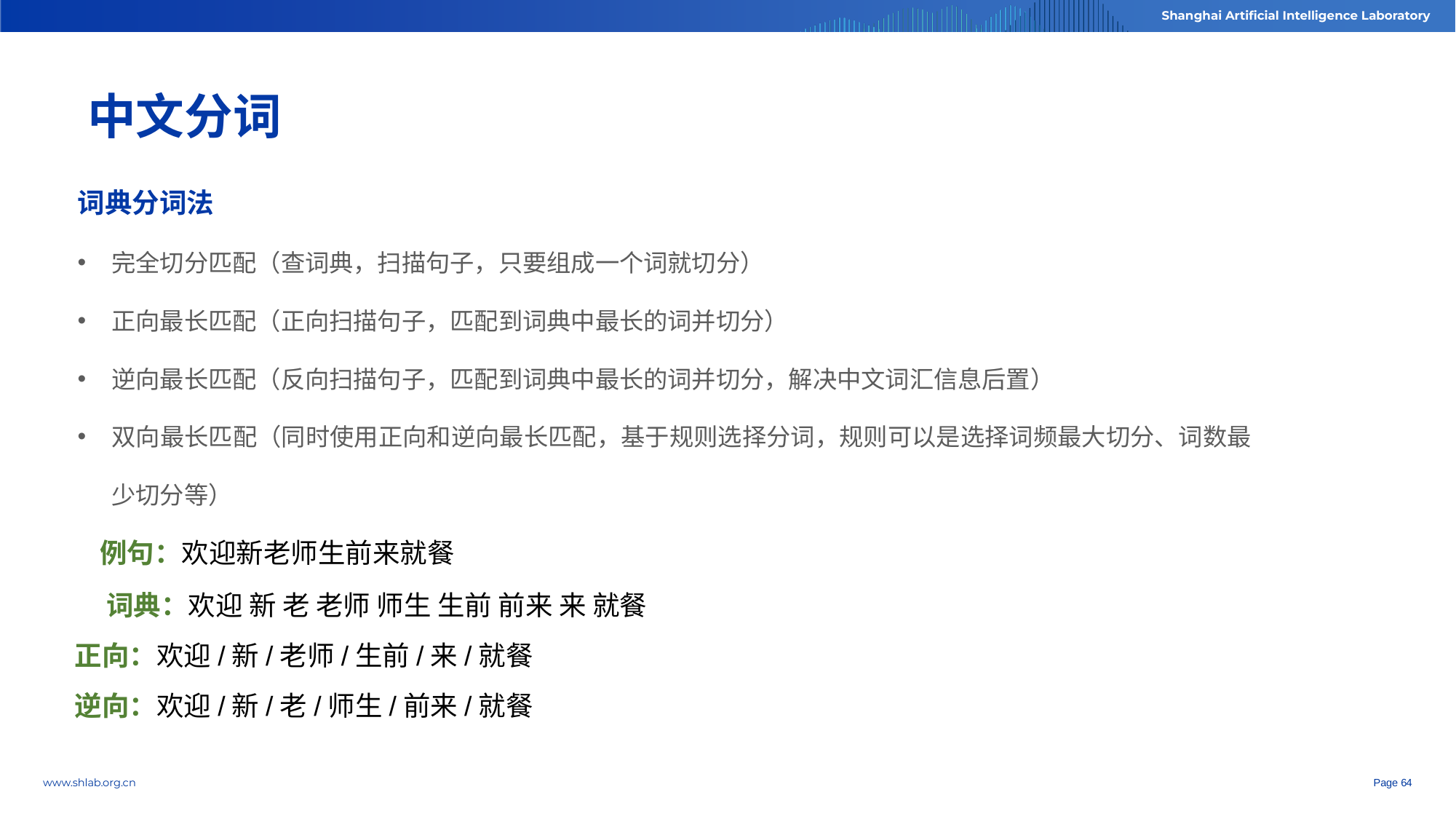

中文分词
词典分词法
完全切分匹配（查词典，扫描句子，只要组成一个词就切分）
正向最长匹配（正向扫描句子，匹配到词典中最长的词并切分）
逆向最长匹配（反向扫描句子，匹配到词典中最长的词并切分，解决中文词汇信息后置）
双向最长匹配（同时使用正向和逆向最长匹配，基于规则选择分词，规则可以是选择词频最大切分、词数最少切分等）
例句：欢迎新老师生前来就餐
词典：欢迎 新 老 老师 师生 生前 前来 来 就餐
正向：欢迎/新/老师/生前/来/就餐
逆向：欢迎/新/老/师生/前来/就餐